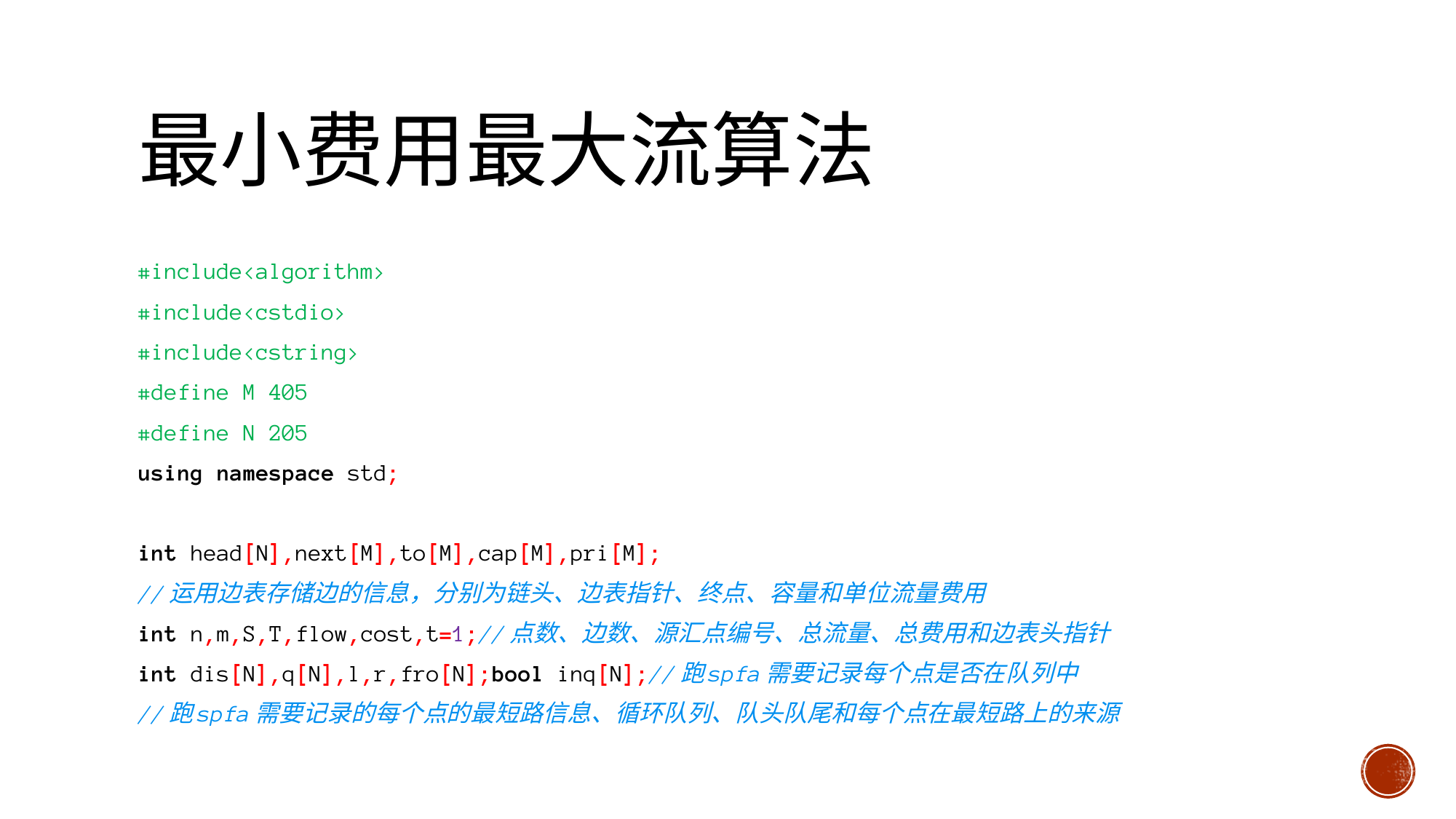

# 最小费用最大流算法
#include<algorithm>
#include<cstdio>
#include<cstring>
#define M 405
#define N 205
using namespace std;

int head[N],next[M],to[M],cap[M],pri[M];
//运用边表存储边的信息，分别为链头、边表指针、终点、容量和单位流量费用
int n,m,S,T,flow,cost,t=1;//点数、边数、源汇点编号、总流量、总费用和边表头指针
int dis[N],q[N],l,r,fro[N];bool inq[N];//跑spfa需要记录每个点是否在队列中
//跑spfa需要记录的每个点的最短路信息、循环队列、队头队尾和每个点在最短路上的来源